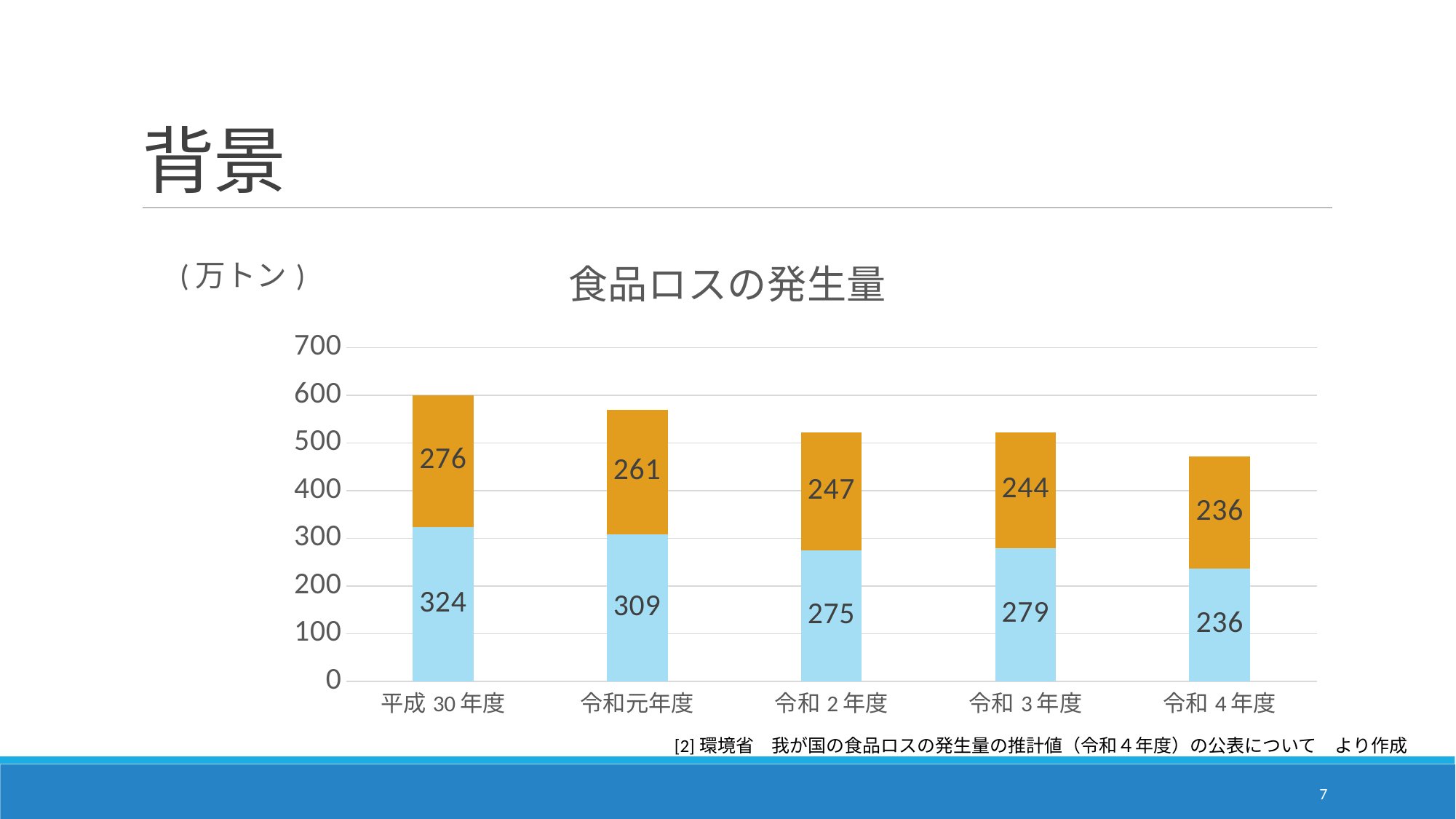

# 背景

### Chart: 食品ロスの発生量

| Category | 事業系 | 家庭系 |
|---|---|---|
| 平成30年度 | 324.0 | 276.0 |
| 令和元年度 | 309.0 | 261.0 |
| 令和2年度 | 275.0 | 247.0 |
| 令和3年度 | 279.0 | 244.0 |
| 令和4年度 | 236.0 | 236.0 |
[2]環境省　我が国の食品ロスの発生量の推計値（令和４年度）の公表について　より作成
7